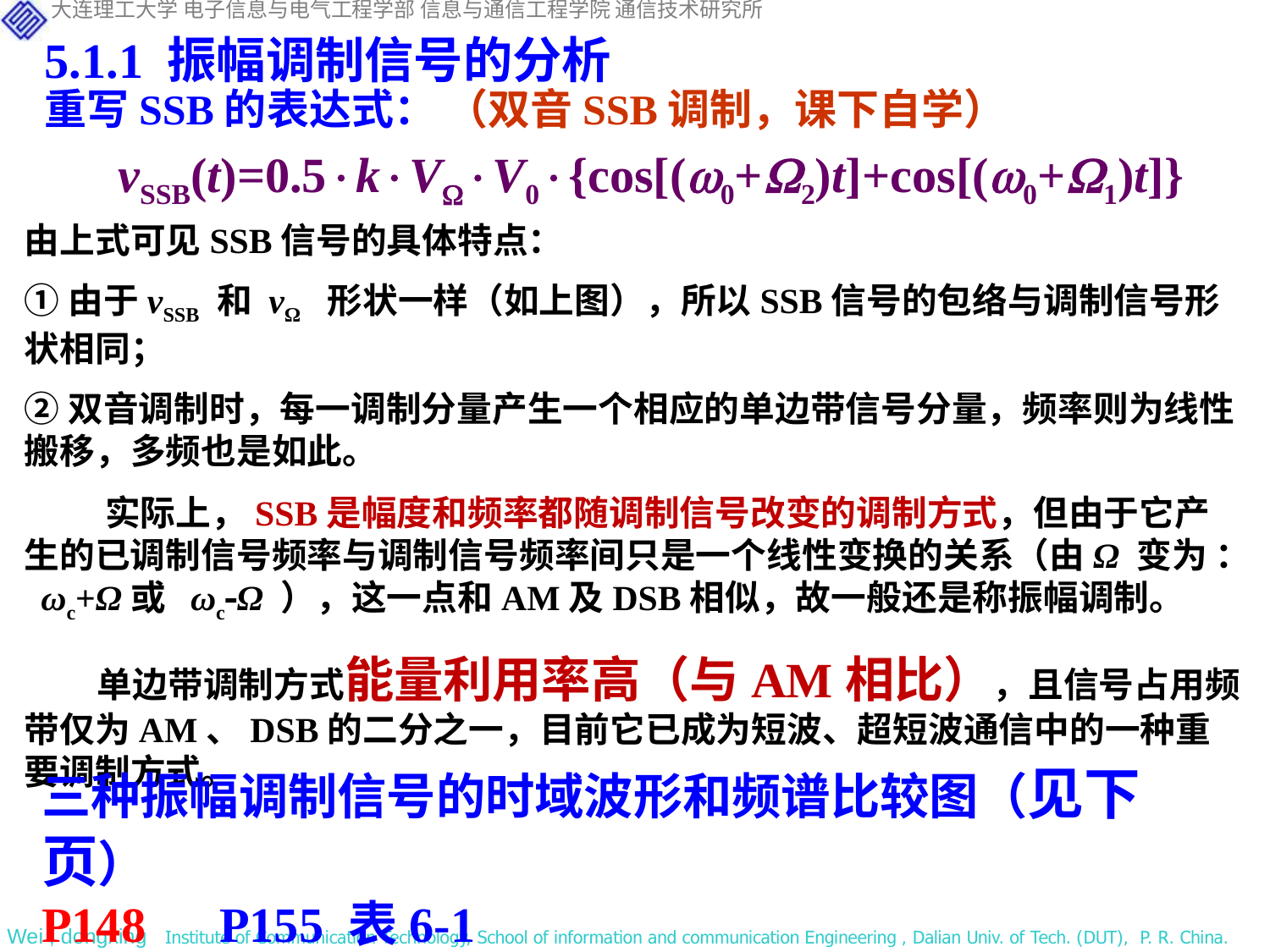

5.1.1 振幅调制信号的分析
重写SSB的表达式： （双音SSB调制，课下自学）
      vSSB(t)=0.5⋅k⋅VΩ⋅V0⋅{cos[(ω0+Ω2)t]+cos[(ω0+Ω1)t]}
由上式可见SSB信号的具体特点：
①由于vSSB 和 vΩ  形状一样（如上图），所以SSB信号的包络与调制信号形状相同；
②双音调制时，每一调制分量产生一个相应的单边带信号分量，频率则为线性搬移，多频也是如此。
         实际上，SSB是幅度和频率都随调制信号改变的调制方式，但由于它产生的已调制信号频率与调制信号频率间只是一个线性变换的关系（由Ω 变为 ： ωc+Ω或  ωc−Ω ），这一点和AM及DSB相似，故一般还是称振幅调制。
        单边带调制方式能量利用率高（与AM相比），且信号占用频带仅为AM、DSB的二分之一，目前它已成为短波、超短波通信中的一种重要调制方式。
三种振幅调制信号的时域波形和频谱比较图（见下页）
P148      P155 表6-1